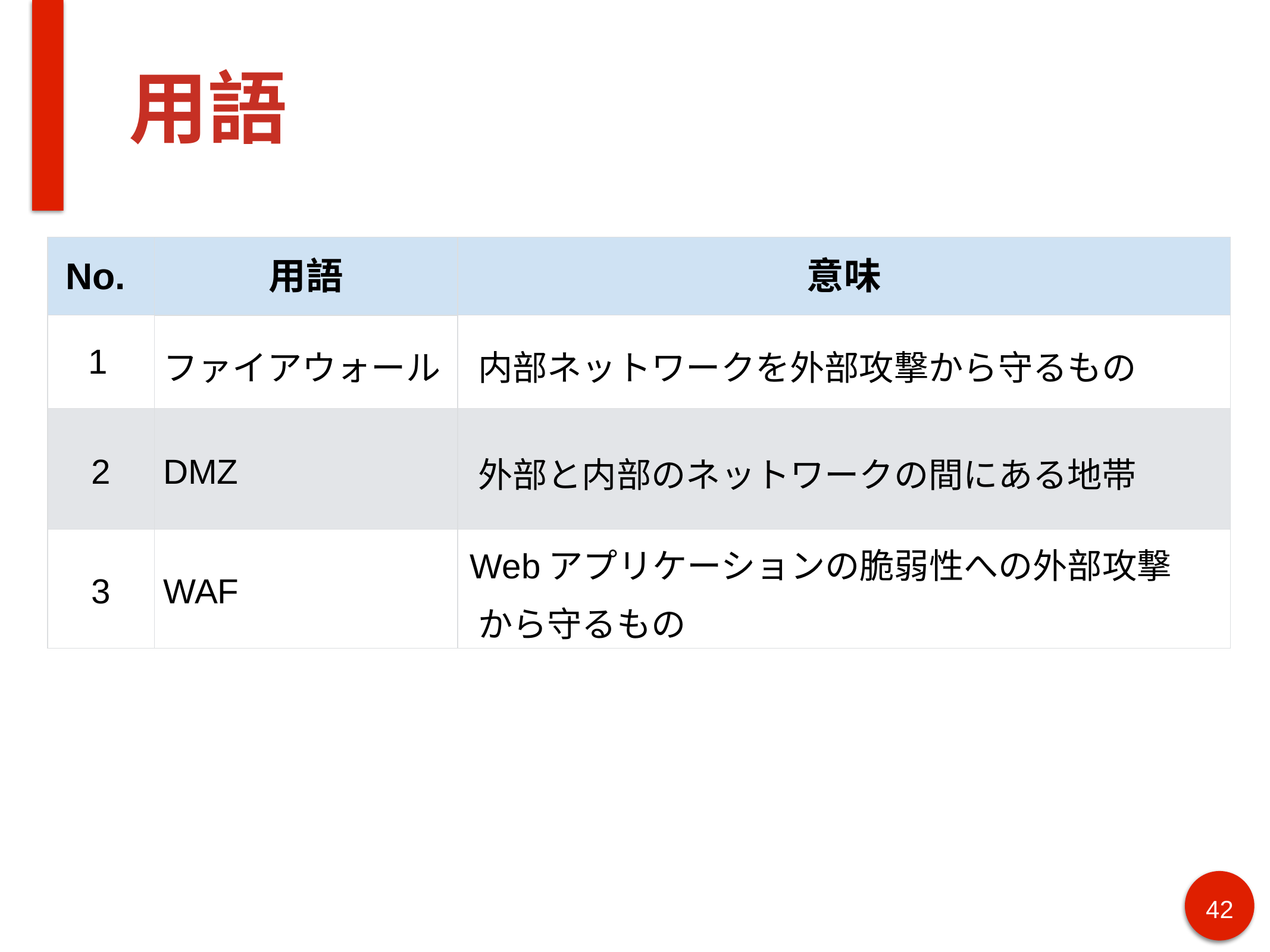

# 用語
| No. | 用語 | 意味 |
| --- | --- | --- |
| 1 | ファイアウォール | 内部ネットワークを外部攻撃から守るもの |
| 2 | DMZ | 外部と内部のネットワークの間にある地帯 |
| 3 | WAF | Webアプリケーションの脆弱性への外部攻撃 から守るもの |
42